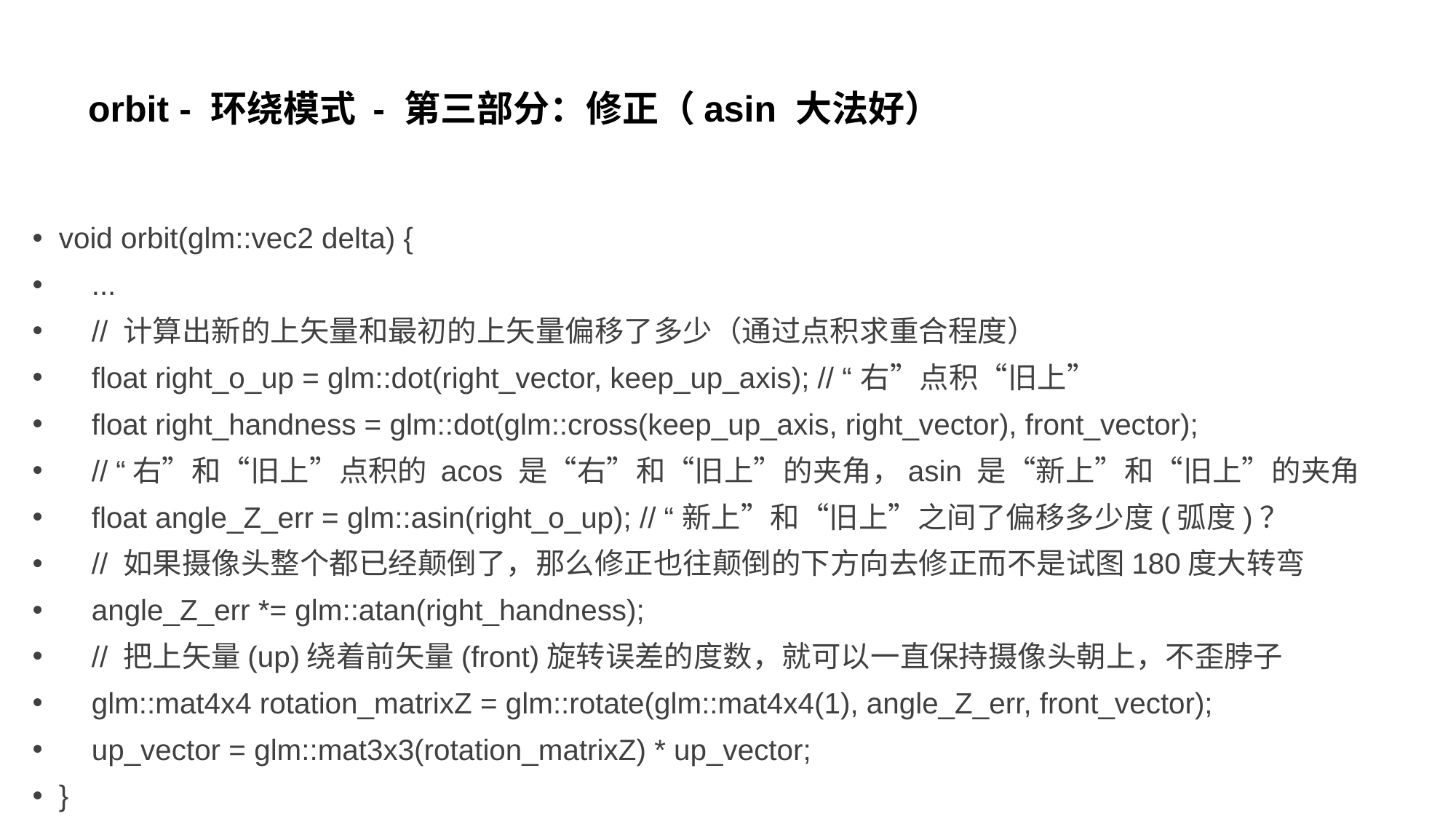

# orbit - 环绕模式 - 第三部分：修正（asin 大法好）
void orbit(glm::vec2 delta) {
    ...
    // 计算出新的上矢量和最初的上矢量偏移了多少（通过点积求重合程度）
    float right_o_up = glm::dot(right_vector, keep_up_axis); // “右”点积“旧上”
    float right_handness = glm::dot(glm::cross(keep_up_axis, right_vector), front_vector);
    // “右”和“旧上”点积的 acos 是“右”和“旧上”的夹角，asin 是“新上”和“旧上”的夹角
    float angle_Z_err = glm::asin(right_o_up); // “新上”和“旧上”之间了偏移多少度(弧度)？
    // 如果摄像头整个都已经颠倒了，那么修正也往颠倒的下方向去修正而不是试图180度大转弯
    angle_Z_err *= glm::atan(right_handness);
    // 把上矢量(up)绕着前矢量(front)旋转误差的度数，就可以一直保持摄像头朝上，不歪脖子
    glm::mat4x4 rotation_matrixZ = glm::rotate(glm::mat4x4(1), angle_Z_err, front_vector);
    up_vector = glm::mat3x3(rotation_matrixZ) * up_vector;
}